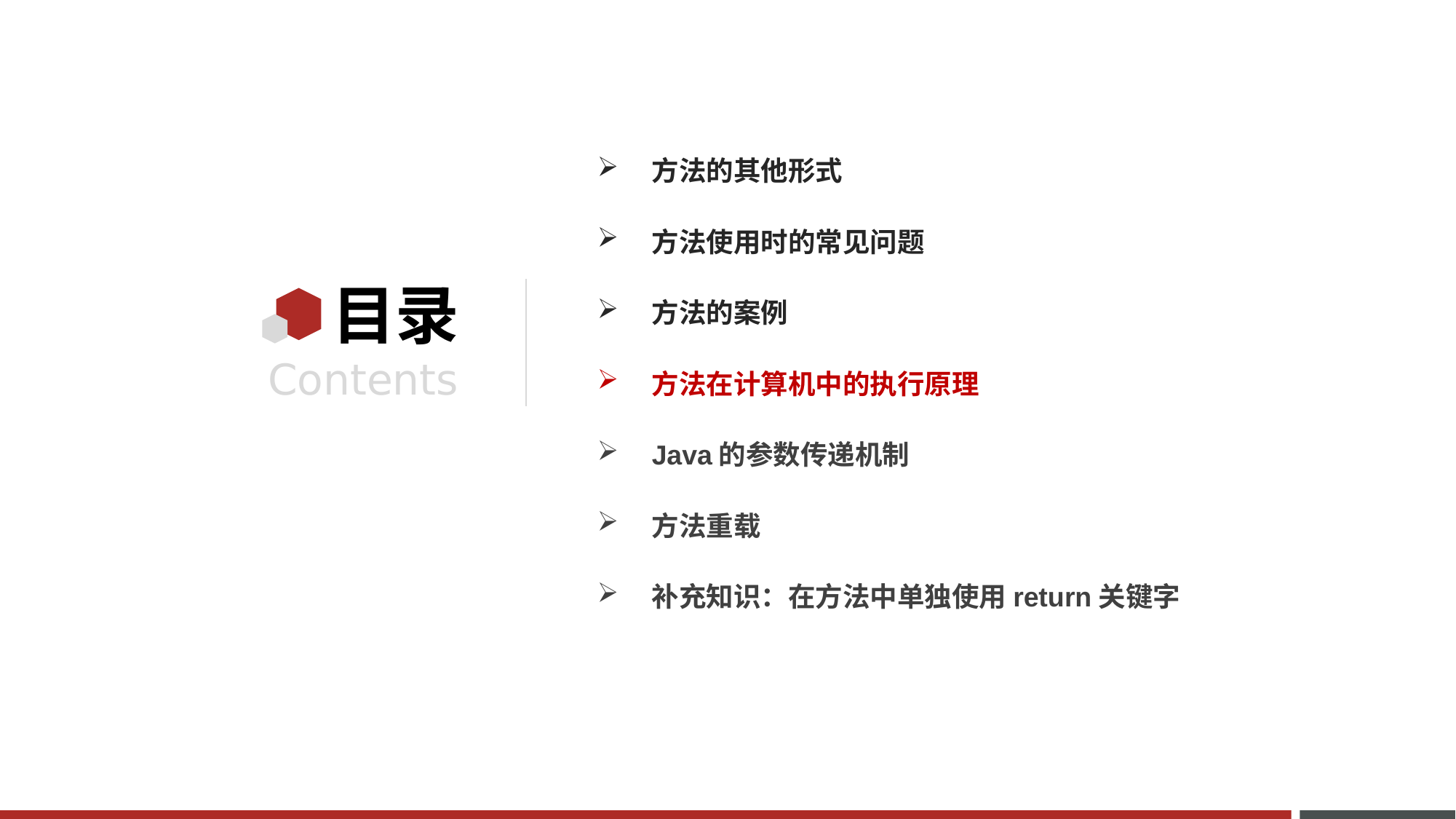

方法的其他形式
方法使用时的常见问题
方法的案例
方法在计算机中的执行原理
Java的参数传递机制
方法重载
补充知识：在方法中单独使用return关键字